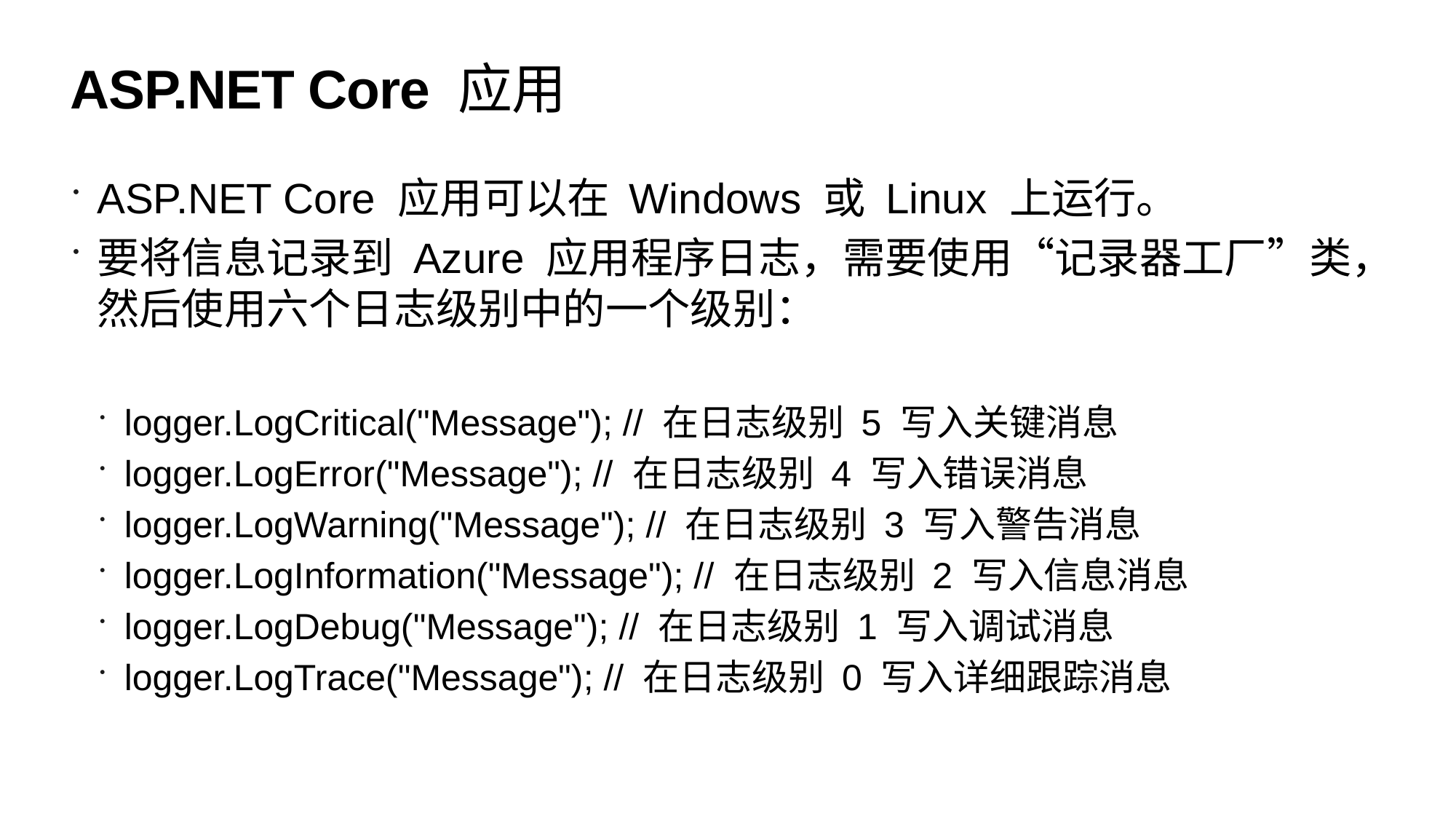

# ASP.NET Core 应用
ASP.NET Core 应用可以在 Windows 或 Linux 上运行。
要将信息记录到 Azure 应用程序日志，需要使用“记录器工厂”类，然后使用六个日志级别中的一个级别：

logger.LogCritical("Message"); // 在日志级别 5 写入关键消息
logger.LogError("Message"); // 在日志级别 4 写入错误消息
logger.LogWarning("Message"); // 在日志级别 3 写入警告消息
logger.LogInformation("Message"); // 在日志级别 2 写入信息消息
logger.LogDebug("Message"); // 在日志级别 1 写入调试消息
logger.LogTrace("Message"); // 在日志级别 0 写入详细跟踪消息